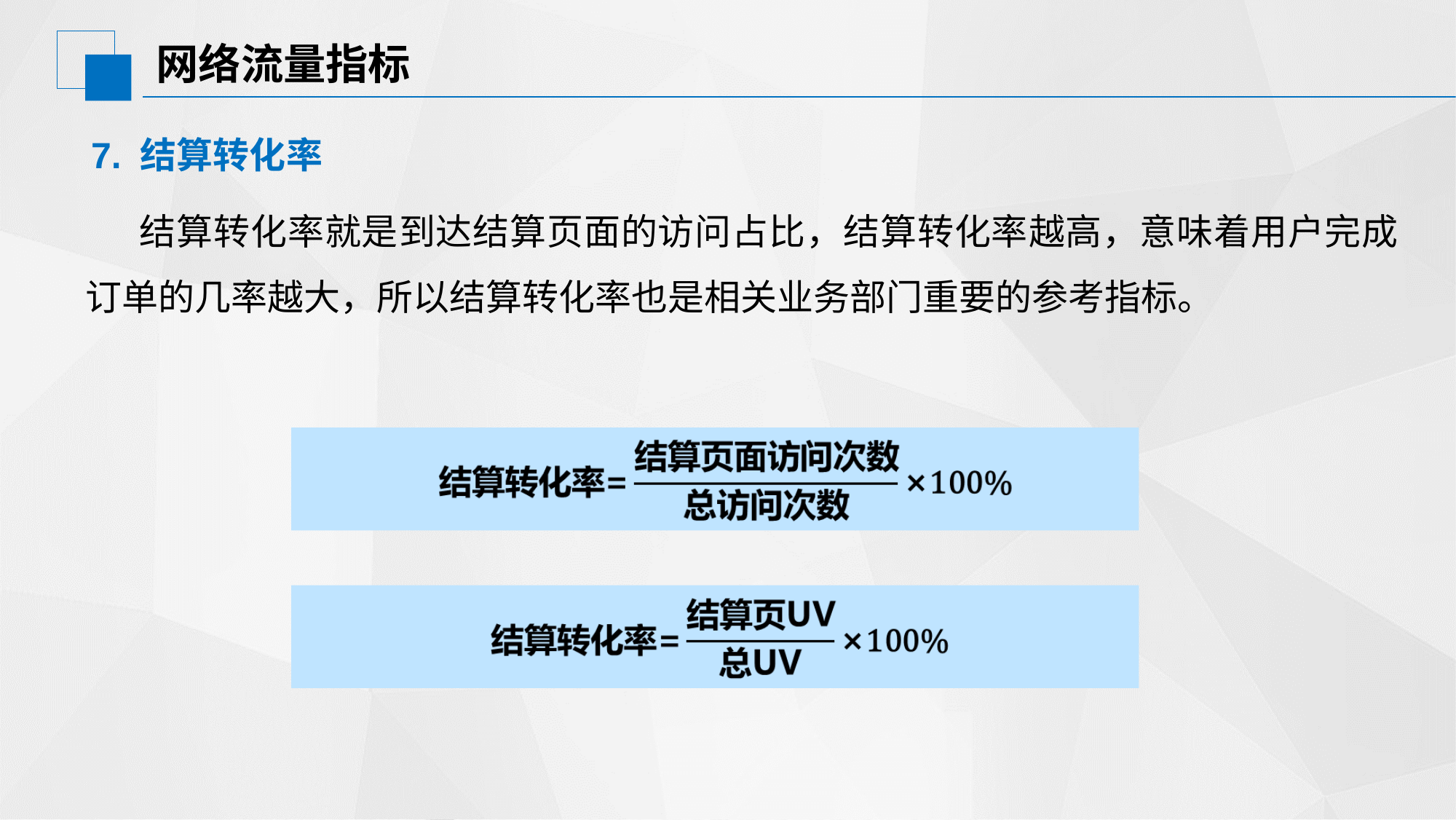

# 网络流量指标
7. 结算转化率
结算转化率就是到达结算页面的访问占比，结算转化率越高，意味着用户完成订单的几率越大，所以结算转化率也是相关业务部门重要的参考指标。